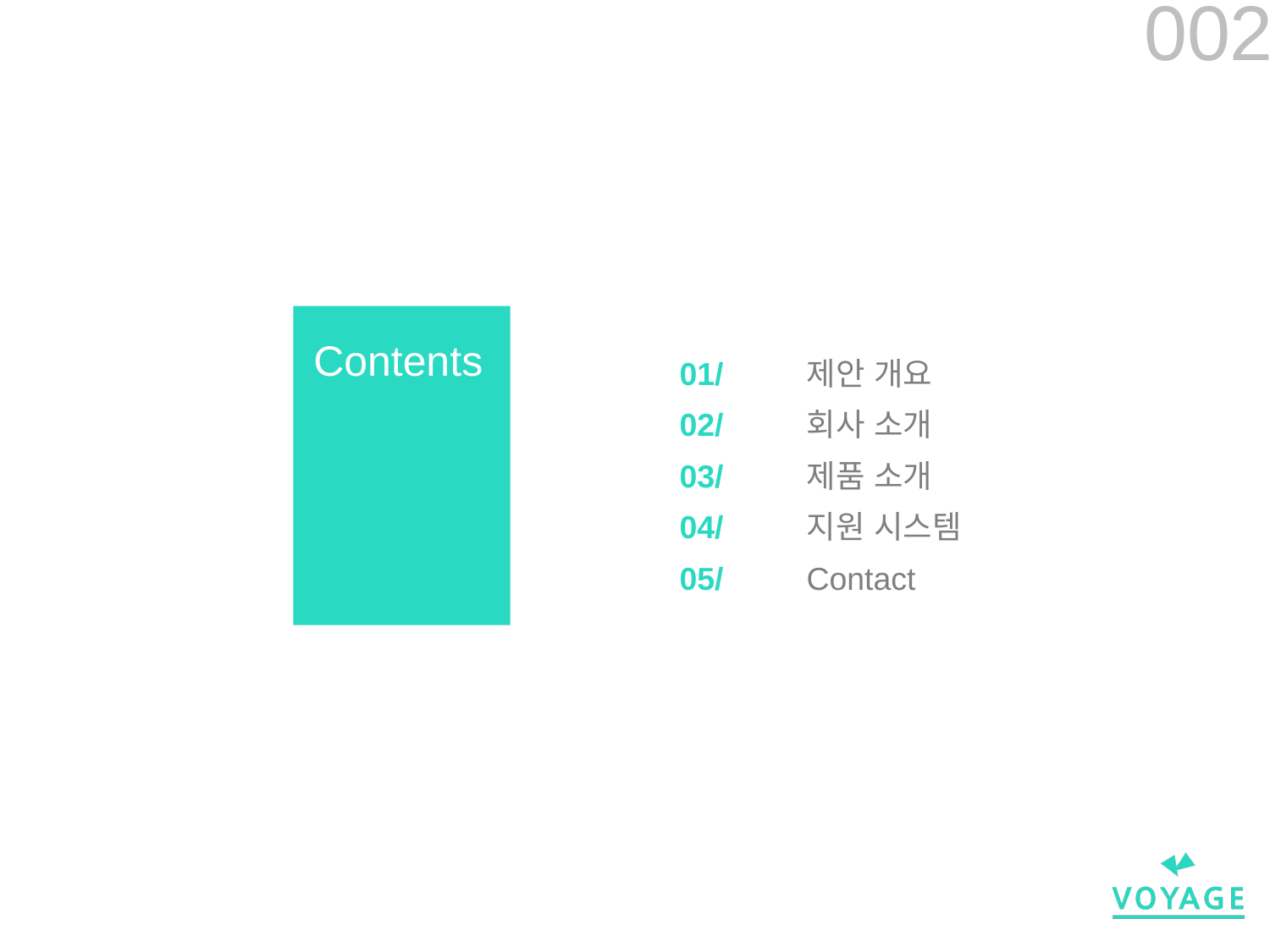

002

Contents
01/ 	제안 개요
02/ 	회사 소개
03/ 	제품 소개
04/ 	지원 시스템
05/ 	Contact